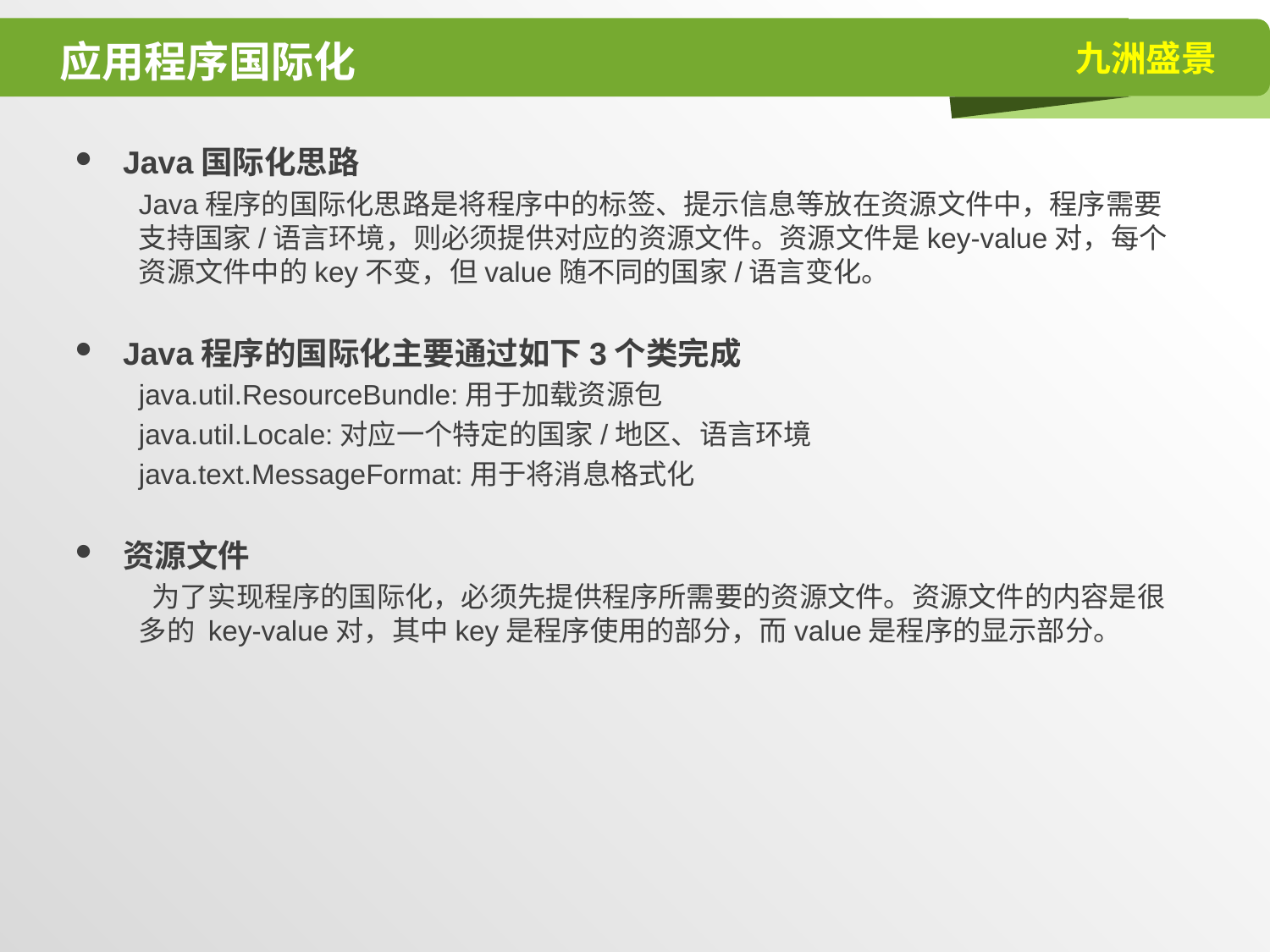

# 应用程序国际化
Java国际化思路
Java程序的国际化思路是将程序中的标签、提示信息等放在资源文件中，程序需要支持国家/语言环境，则必须提供对应的资源文件。资源文件是key-value对，每个资源文件中的key不变，但value随不同的国家/语言变化。

Java程序的国际化主要通过如下3个类完成
java.util.ResourceBundle:用于加载资源包
java.util.Locale:对应一个特定的国家/地区、语言环境
java.text.MessageFormat:用于将消息格式化

资源文件
 为了实现程序的国际化，必须先提供程序所需要的资源文件。资源文件的内容是很多的 key-value对，其中key是程序使用的部分，而value是程序的显示部分。